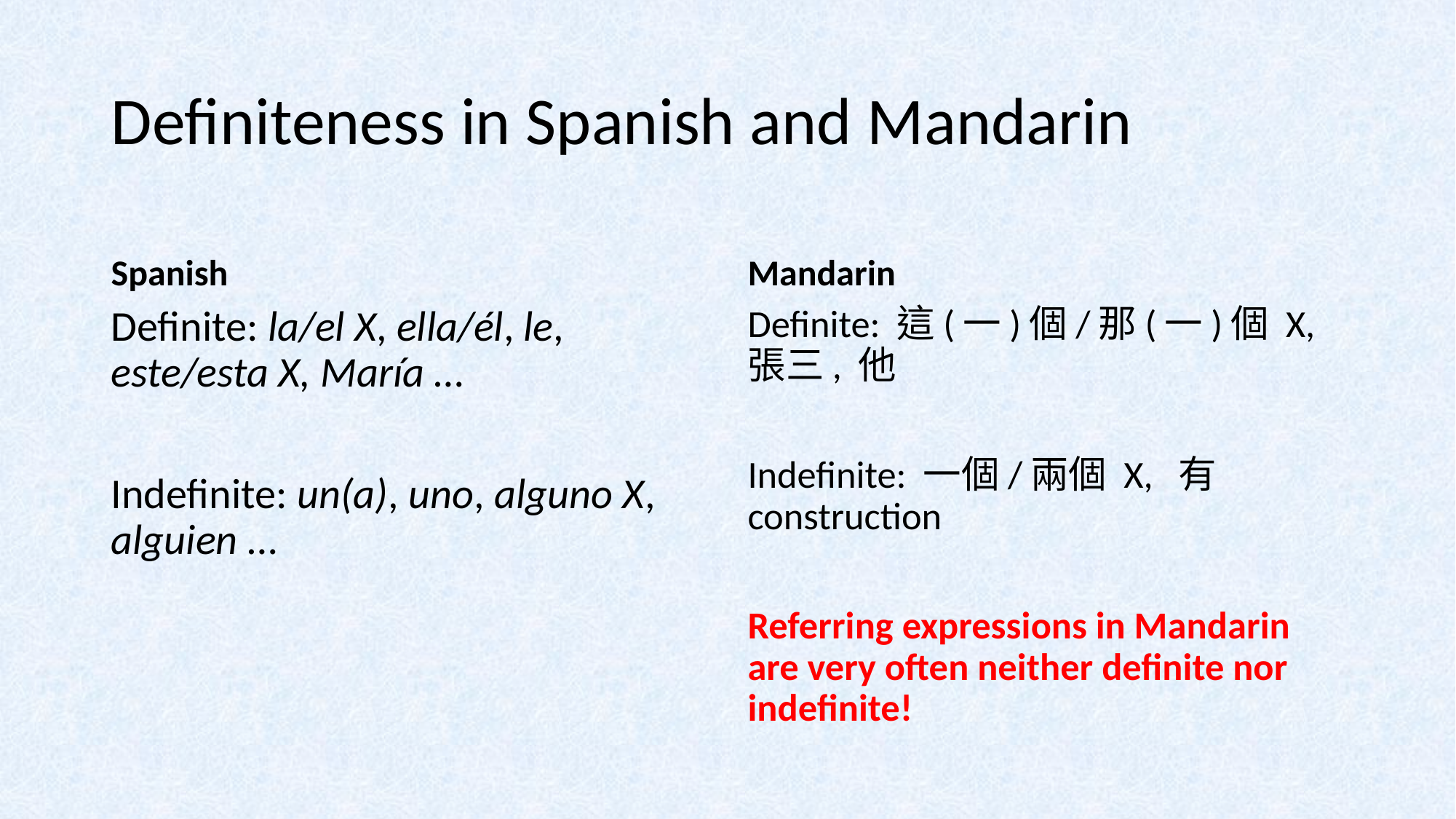

# Definiteness in Spanish and Mandarin
Spanish
Mandarin
Definite: la/el X, ella/él, le, este/esta X, María …

Indefinite: un(a), uno, alguno X, alguien …
Definite: 這(一)個/那(一)個 X, 張三, 他

Indefinite: 一個/兩個 X,  有 construction

Referring expressions in Mandarin are very often neither definite nor indefinite!